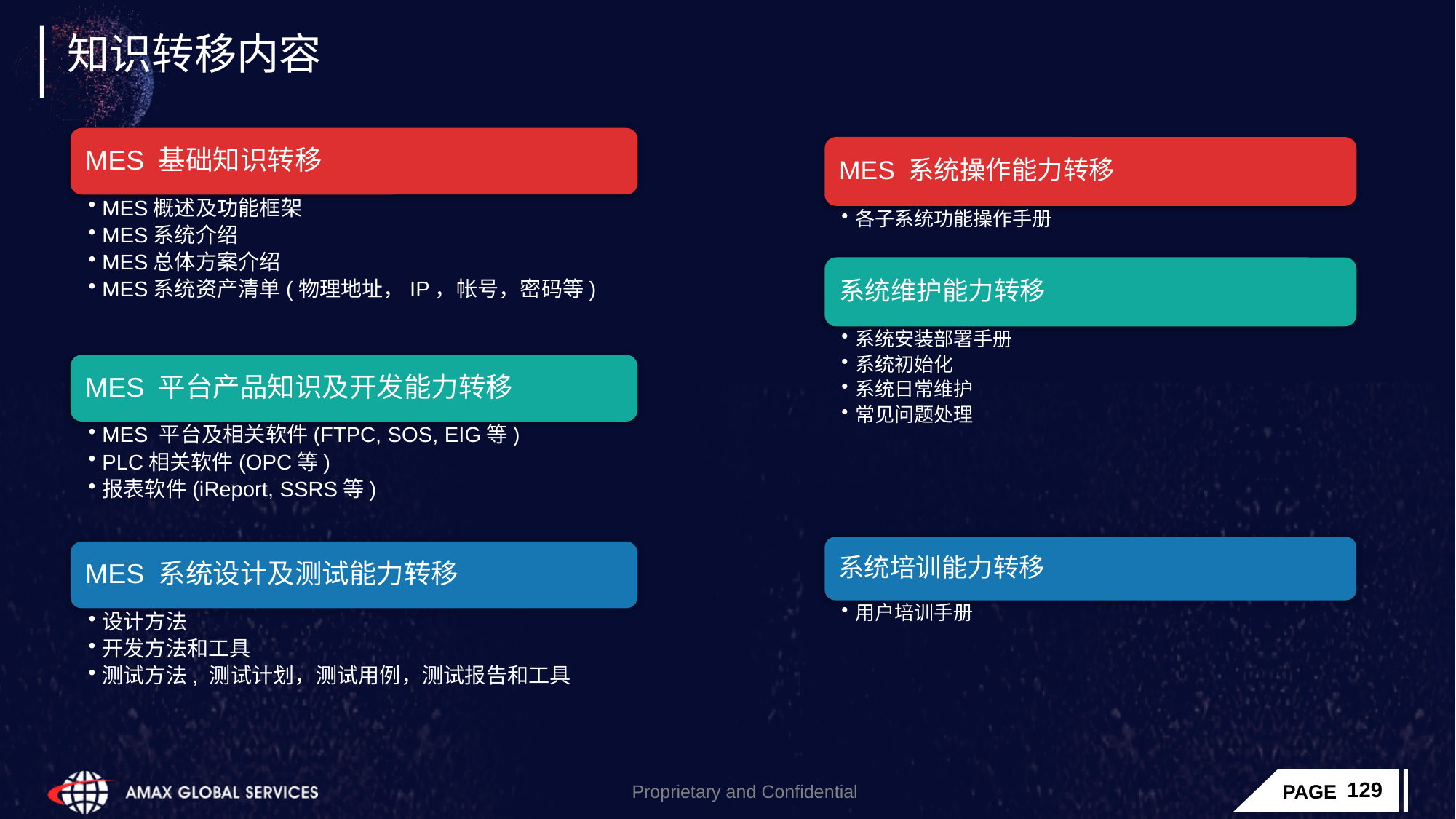

# 知识转移内容
MES 基础知识转移
MES概述及功能框架
MES系统介绍
MES总体方案介绍
MES系统资产清单(物理地址，IP，帐号，密码等)
MES 平台产品知识及开发能力转移
MES 平台及相关软件(FTPC, SOS, EIG等)
PLC相关软件(OPC等)
报表软件(iReport, SSRS等)
MES 系统设计及测试能力转移
设计方法
开发方法和工具
测试方法, 测试计划，测试用例，测试报告和工具
MES 系统操作能力转移
各子系统功能操作手册
系统维护能力转移
系统安装部署手册
系统初始化
系统日常维护
常见问题处理
系统培训能力转移
用户培训手册